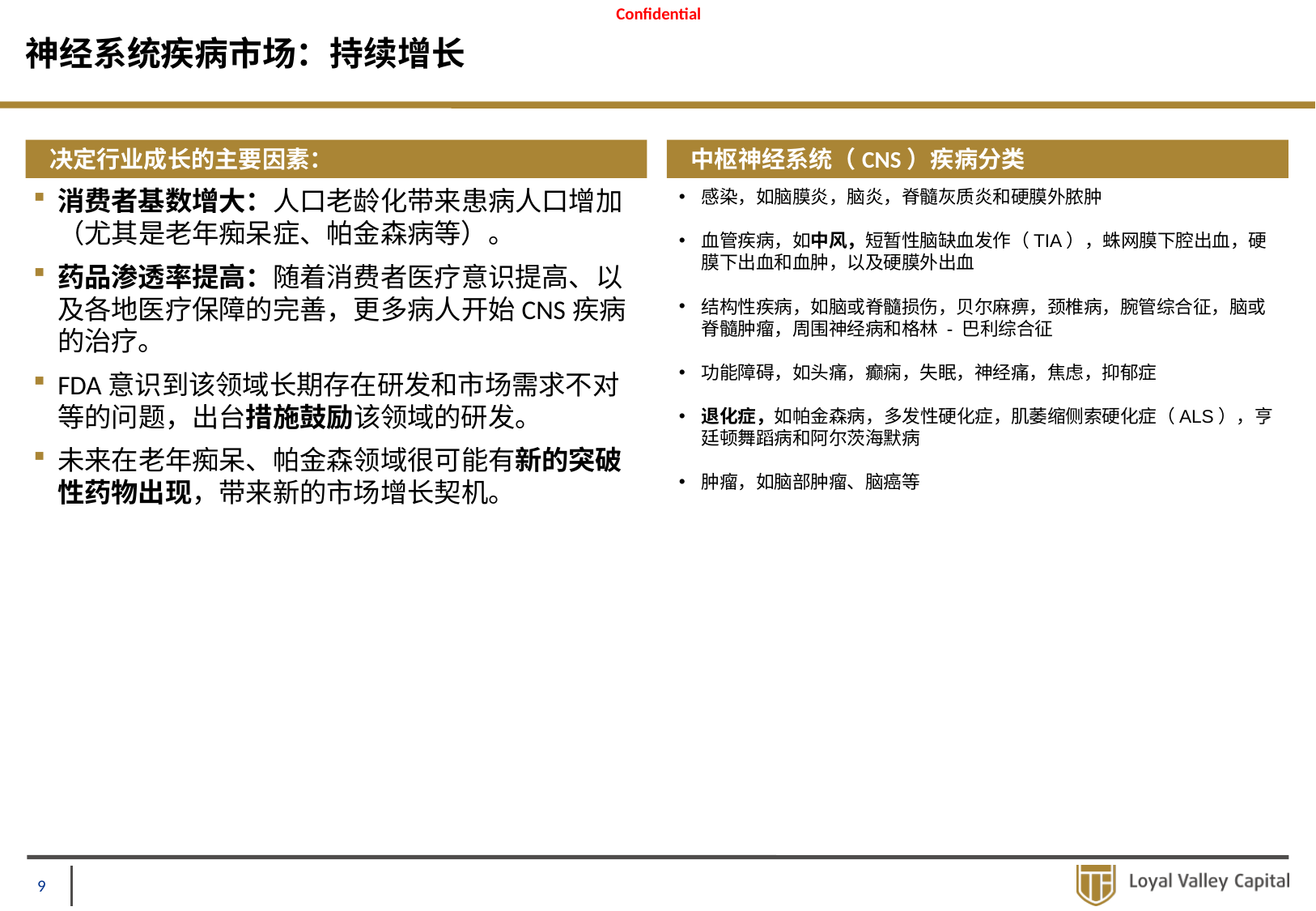

# 神经系统疾病市场：持续增长
决定行业成长的主要因素：
中枢神经系统（CNS）疾病分类
消费者基数增大：人口老龄化带来患病人口增加（尤其是老年痴呆症、帕金森病等）。
药品渗透率提高：随着消费者医疗意识提高、以及各地医疗保障的完善，更多病人开始CNS疾病的治疗。
FDA意识到该领域长期存在研发和市场需求不对等的问题，出台措施鼓励该领域的研发。
未来在老年痴呆、帕金森领域很可能有新的突破性药物出现，带来新的市场增长契机。

感染，如脑膜炎，脑炎，脊髓灰质炎和硬膜外脓肿
血管疾病，如中风，短暂性脑缺血发作（TIA），蛛网膜下腔出血，硬膜下出血和血肿，以及硬膜外出血
结构性疾病，如脑或脊髓损伤，贝尔麻痹，颈椎病，腕管综合征，脑或脊髓肿瘤，周围神经病和格林 - 巴利综合征
功能障碍，如头痛，癫痫，失眠，神经痛，焦虑，抑郁症
退化症，如帕金森病，多发性硬化症，肌萎缩侧索硬化症（ALS），亨廷顿舞蹈病和阿尔茨海默病
肿瘤，如脑部肿瘤、脑癌等